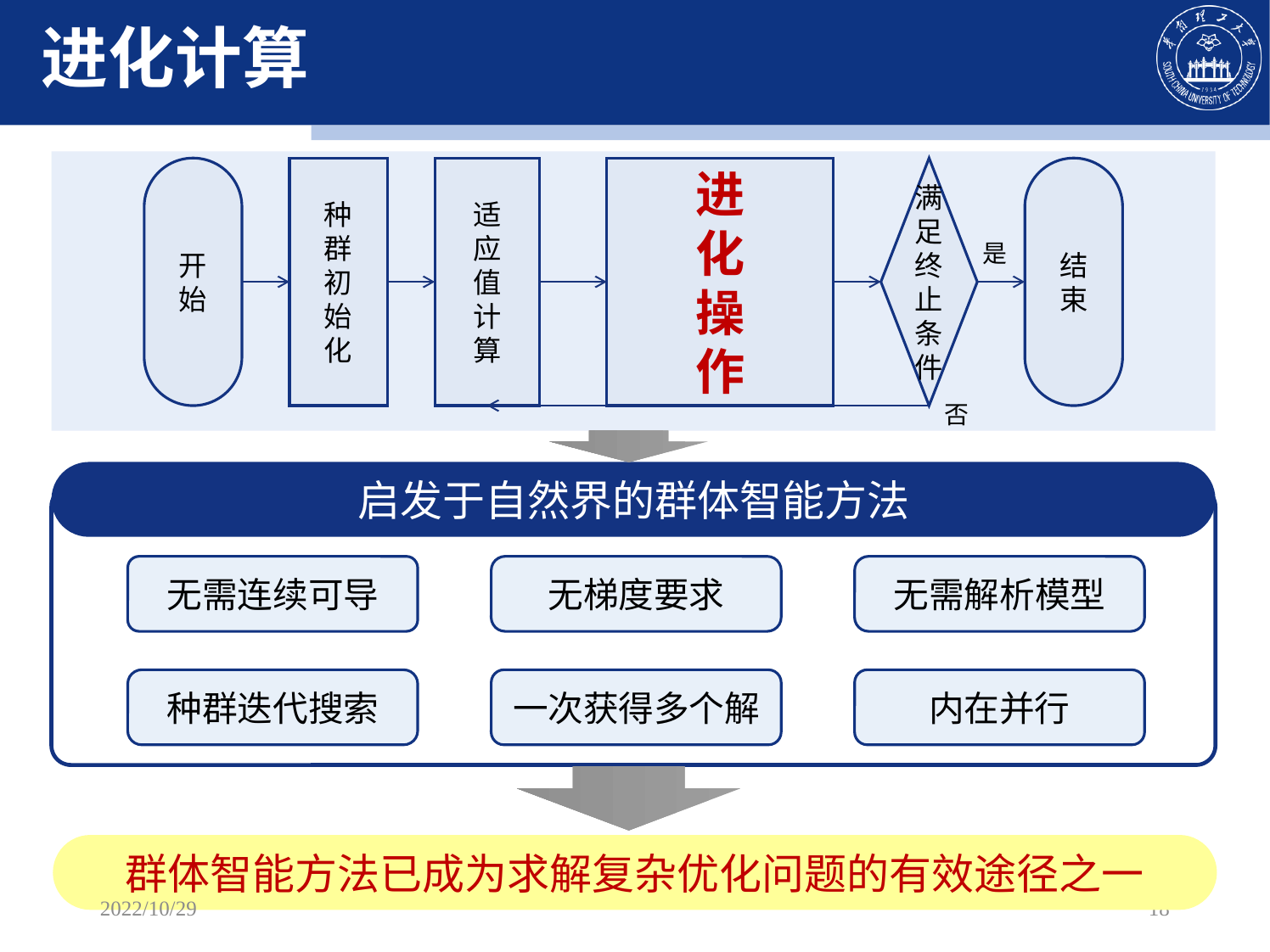

进化计算
开
始
种
群
初
始
化
适
应
值
计
算
进
化
操
作
满
足
终
止
条
件
否
是
结
束

启发于自然界的群体智能方法

基于大数据的离散制造知识提取
无需连续可导
无梯度要求
无需解析模型
种群迭代搜索
一次获得多个解
内在并行

群体智能方法已成为求解复杂优化问题的有效途径之一
2022/10/29
18